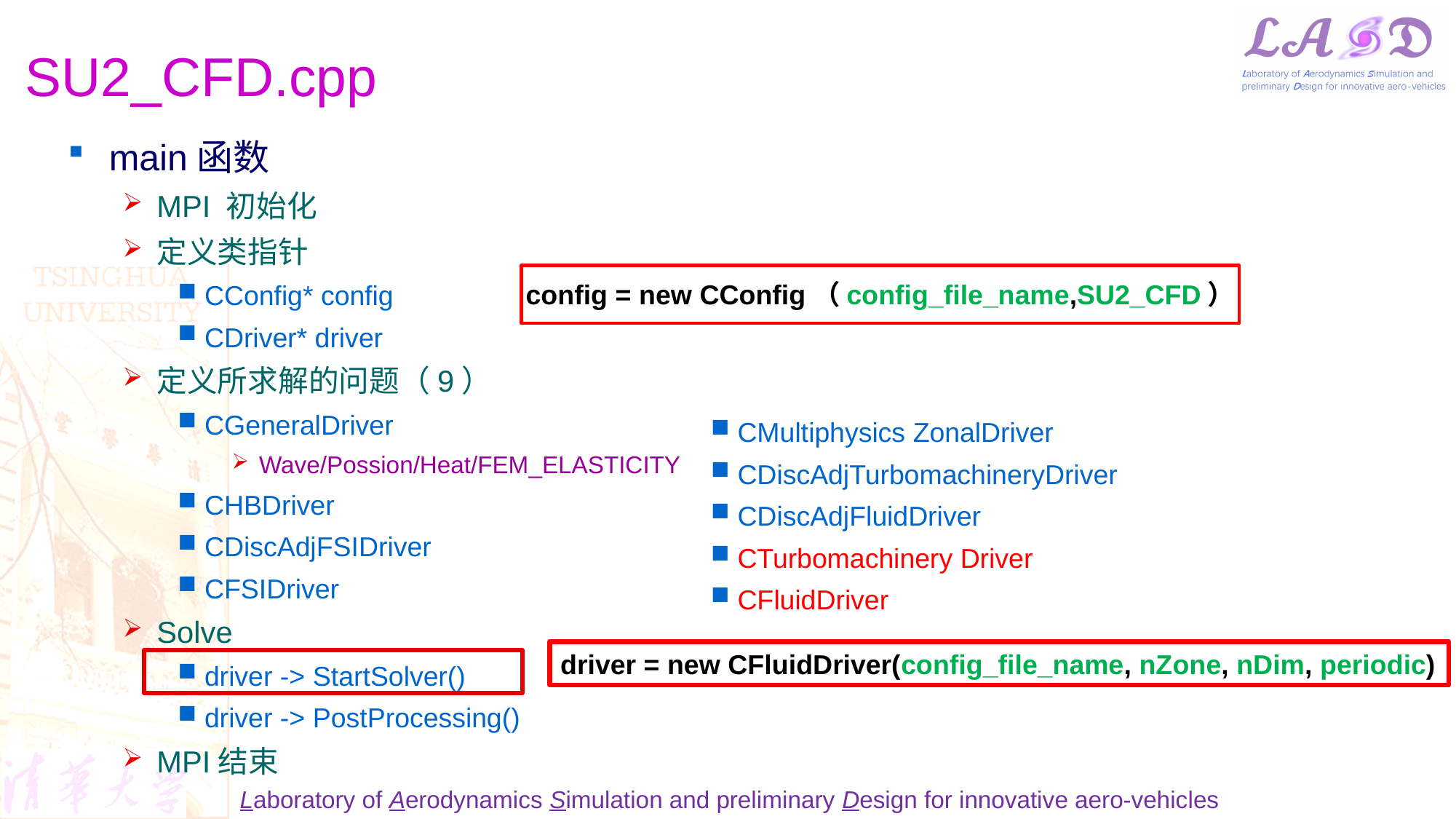

# SU2_CFD.cpp
main函数
MPI 初始化
定义类指针
CConfig* config
CDriver* driver
定义所求解的问题（9）
CGeneralDriver
Wave/Possion/Heat/FEM_ELASTICITY
CHBDriver
CDiscAdjFSIDriver
CFSIDriver
Solve
driver -> StartSolver()
driver -> PostProcessing()
MPI结束

config = new CConfig（config_file_name,SU2_CFD）
CMultiphysics ZonalDriver
CDiscAdjTurbomachineryDriver
CDiscAdjFluidDriver
CTurbomachinery Driver
CFluidDriver
driver = new CFluidDriver(config_file_name, nZone, nDim, periodic)